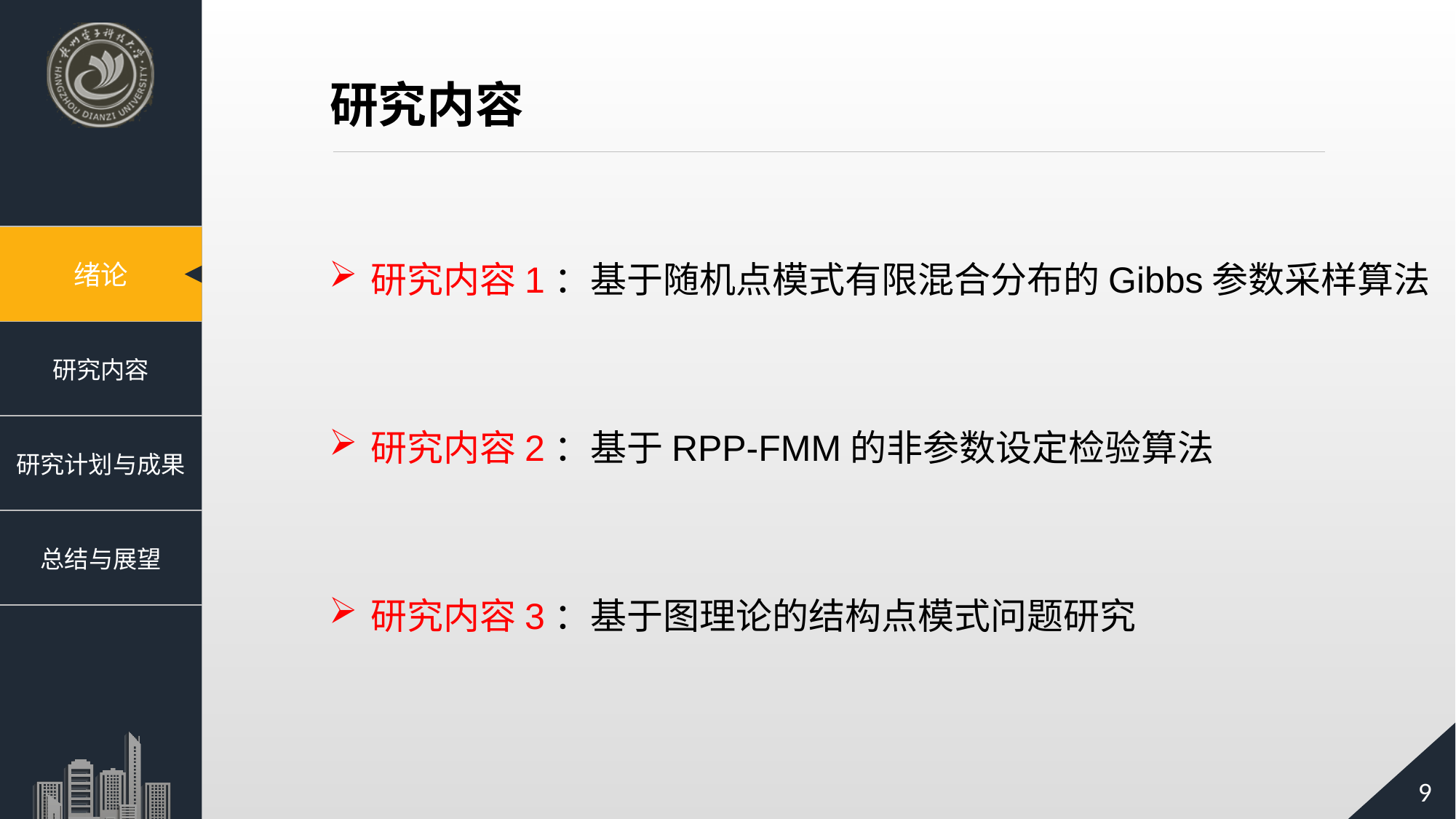

研究内容

研究内容1：基于随机点模式有限混合分布的Gibbs参数采样算法

研究内容2：基于RPP-FMM的非参数设定检验算法

研究内容3：基于图理论的结构点模式问题研究